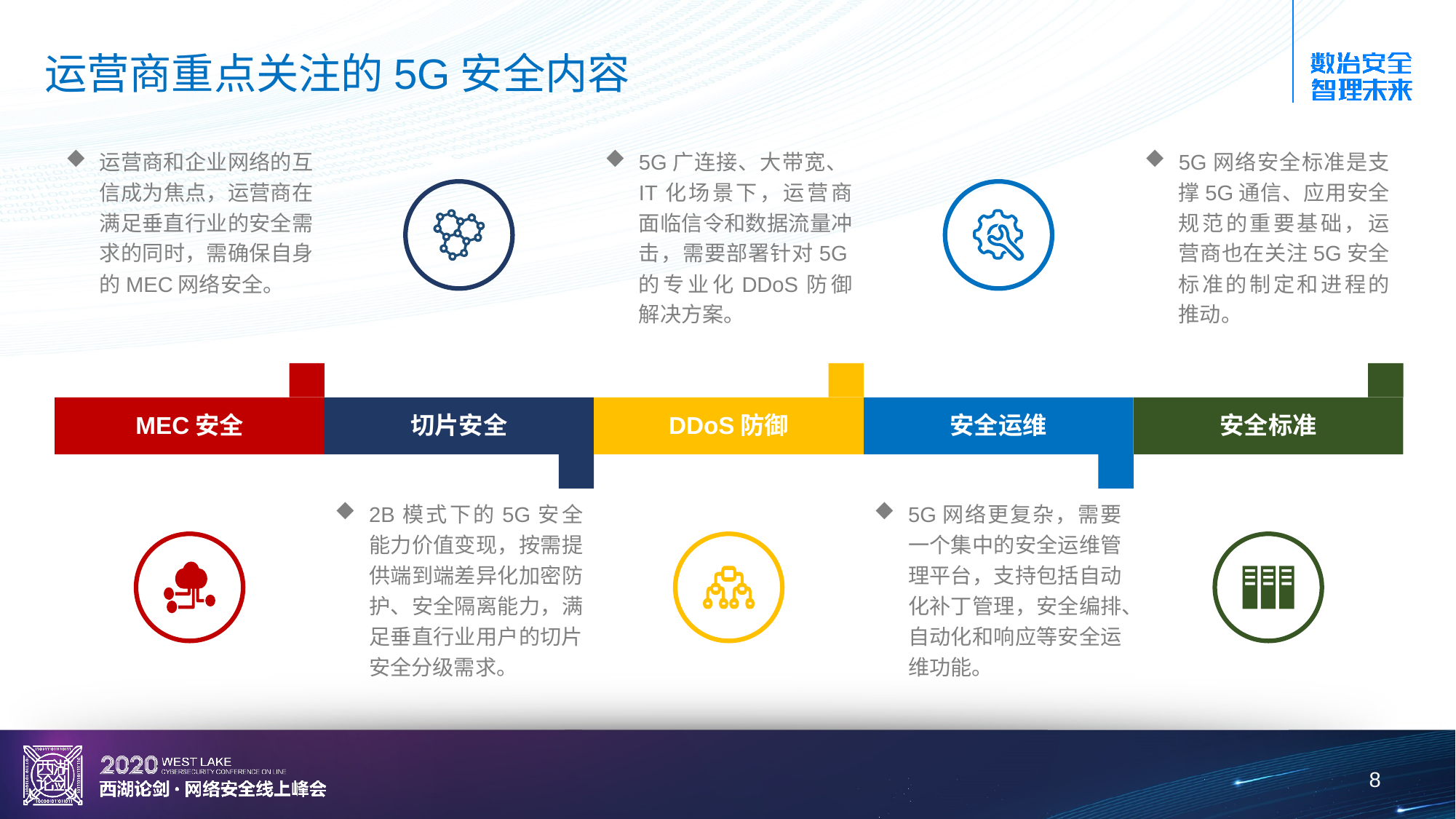

# 运营商重点关注的5G安全内容
运营商和企业网络的互信成为焦点，运营商在满足垂直行业的安全需求的同时，需确保自身的MEC网络安全。
5G广连接、大带宽、IT化场景下，运营商面临信令和数据流量冲击，需要部署针对5G的专业化DDoS防御解决方案。
5G网络安全标准是支撑5G通信、应用安全规范的重要基础，运营商也在关注5G安全标准的制定和进程的推动。

MEC安全
切片安全
DDoS防御
安全运维
安全标准

2B模式下的5G安全能力价值变现，按需提供端到端差异化加密防护、安全隔离能力，满足垂直行业用户的切片安全分级需求。
5G网络更复杂，需要一个集中的安全运维管理平台，支持包括自动化补丁管理，安全编排、自动化和响应等安全运维功能。